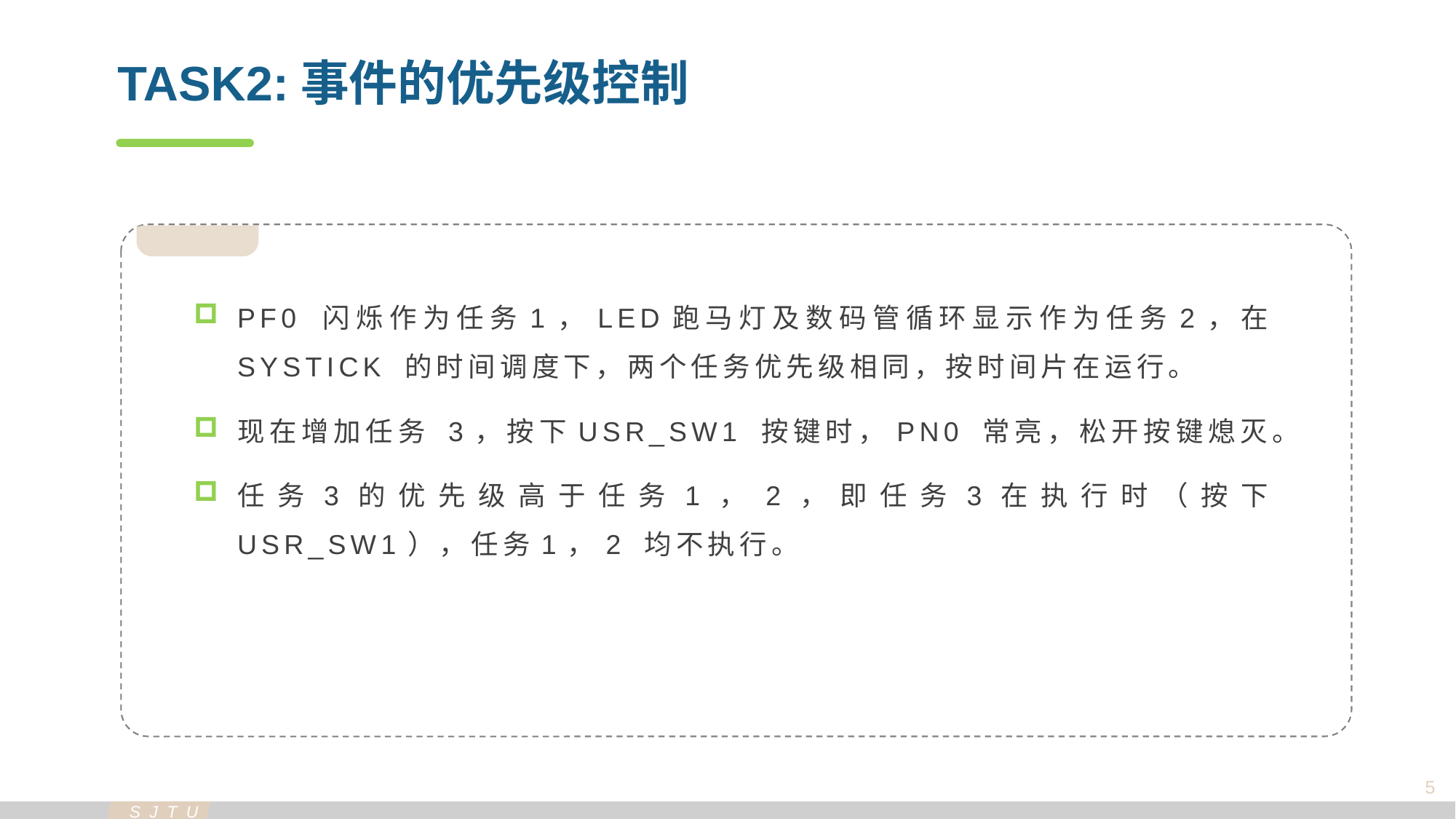

TASK2:事件的优先级控制

PF0 闪烁作为任务1，LED跑马灯及数码管循环显示作为任务2，在 SYSTICK 的时间调度下，两个任务优先级相同，按时间片在运行。
现在增加任务 3，按下USR_SW1 按键时，PN0 常亮，松开按键熄灭。
任务3的优先级高于任务1，2，即任务3在执行时（按下 USR_SW1），任务1，2 均不执行。
5